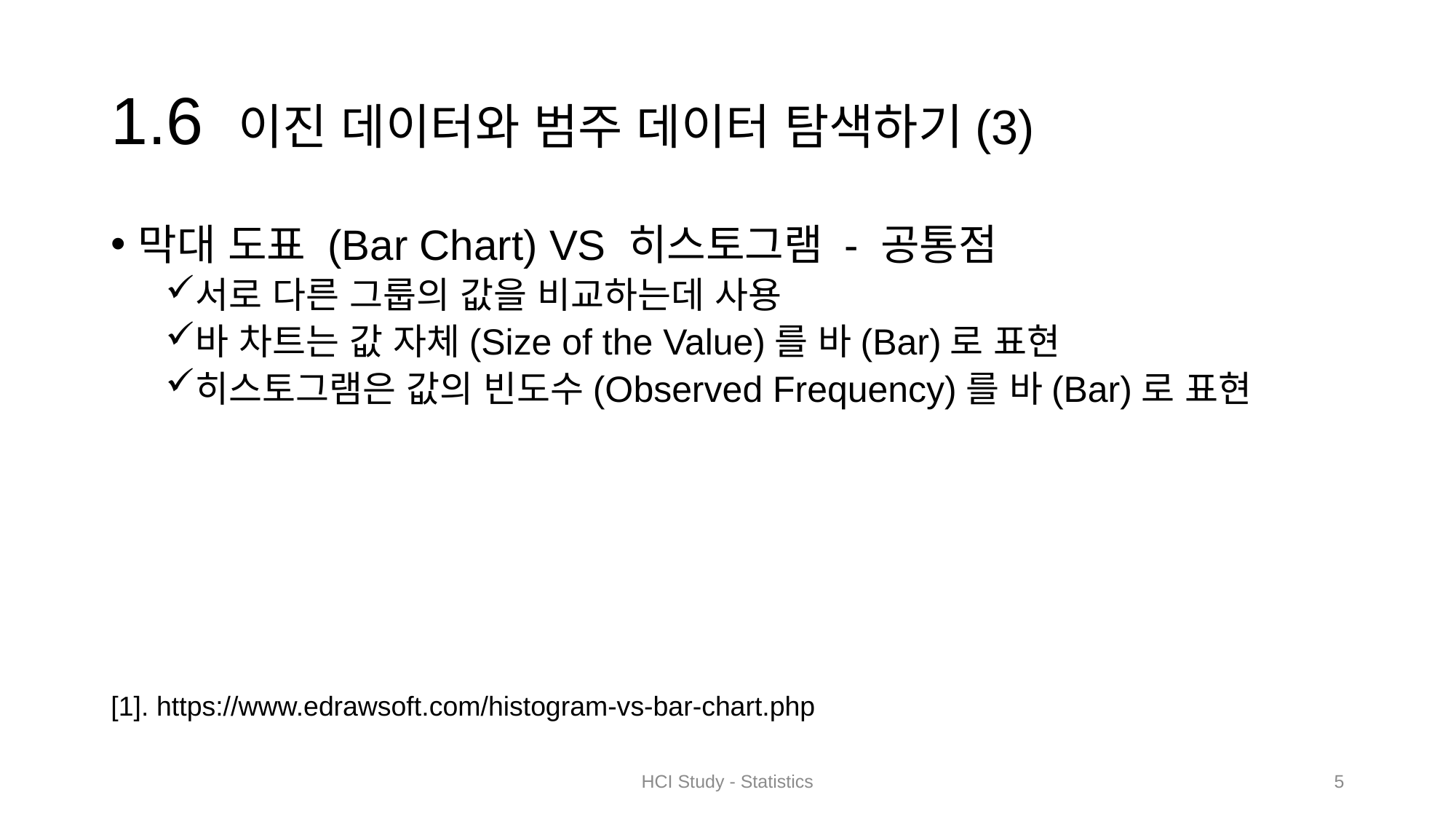

# 1.6 이진 데이터와 범주 데이터 탐색하기(3)
막대 도표 (Bar Chart) VS 히스토그램 - 공통점
서로 다른 그룹의 값을 비교하는데 사용
바 차트는 값 자체(Size of the Value)를 바(Bar)로 표현
히스토그램은 값의 빈도수(Observed Frequency)를 바(Bar)로 표현

[1]. https://www.edrawsoft.com/histogram-vs-bar-chart.php

HCI Study - Statistics
5